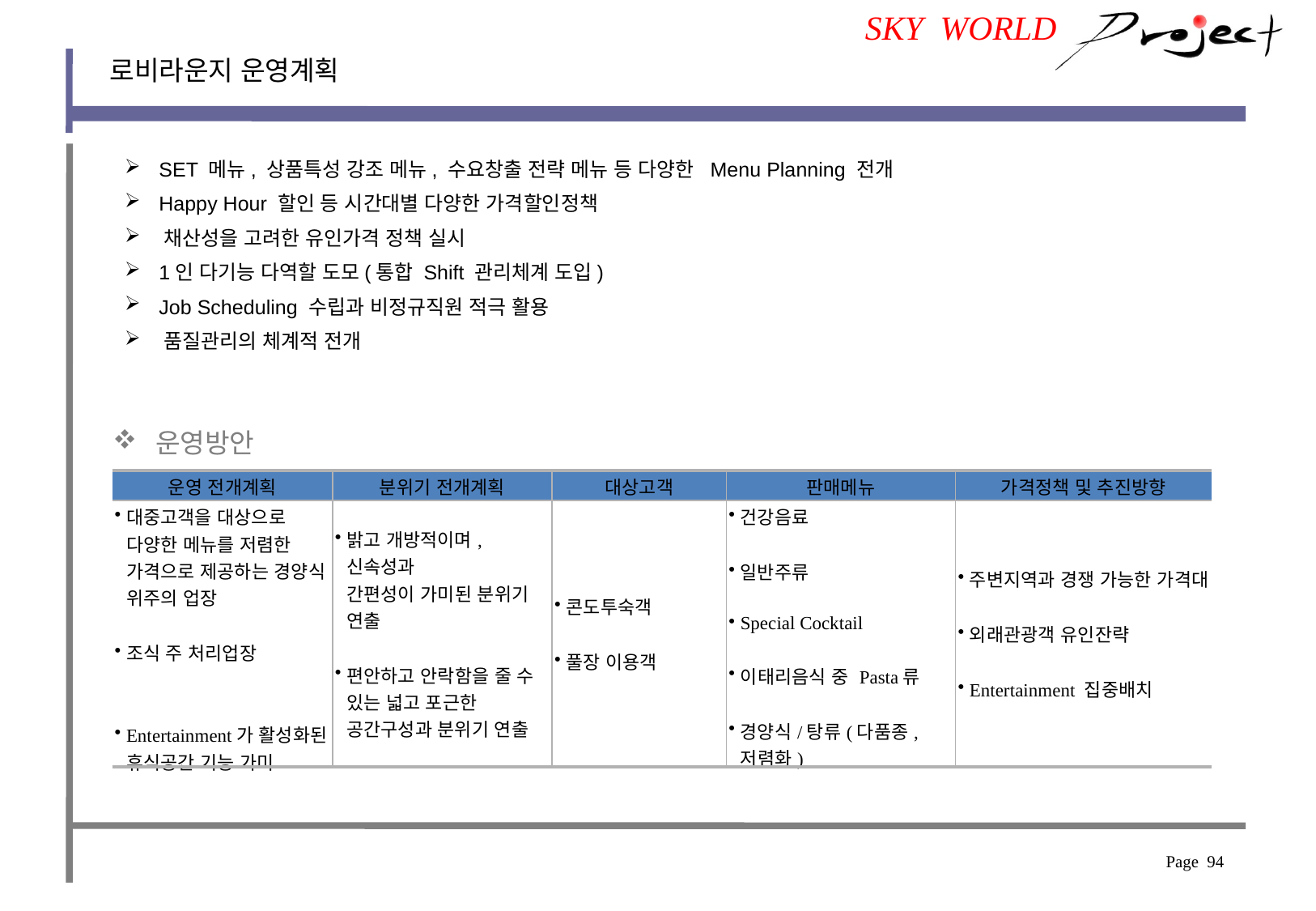

SKY  WORLD
로비라운지 운영계획
 SET 메뉴, 상품특성 강조 메뉴, 수요창출 전략 메뉴 등 다양한  Menu Planning 전개
 Happy Hour 할인 등 시간대별 다양한 가격할인정책
 채산성을 고려한 유인가격 정책 실시
 1인 다기능 다역할 도모(통합 Shift 관리체계 도입)
 Job Scheduling 수립과 비정규직원 적극 활용
 품질관리의 체계적 전개
 운영방안
| 운영 전개계획 | 분위기 전개계획 | 대상고객 | 판매메뉴 | 가격정책 및 추진방향 |
| --- | --- | --- | --- | --- |
| 대중고객을 대상으로 다양한 메뉴를 저렴한 가격으로 제공하는 경양식 위주의 업장 조식 주 처리업장 Entertainment가 활성화된 휴식공간 기능 가미 | 밝고 개방적이며, 신속성과 간편성이 가미된 분위기 연출 편안하고 안락함을 줄 수 있는 넓고 포근한 공간구성과 분위기 연출 | 콘도투숙객 풀장 이용객 | 건강음료 일반주류 Special Cocktail 이태리음식 중 Pasta류 경양식/탕류(다품종,저렴화) | 주변지역과 경쟁 가능한 가격대 외래관광객 유인잔략 Entertainment 집중배치 |